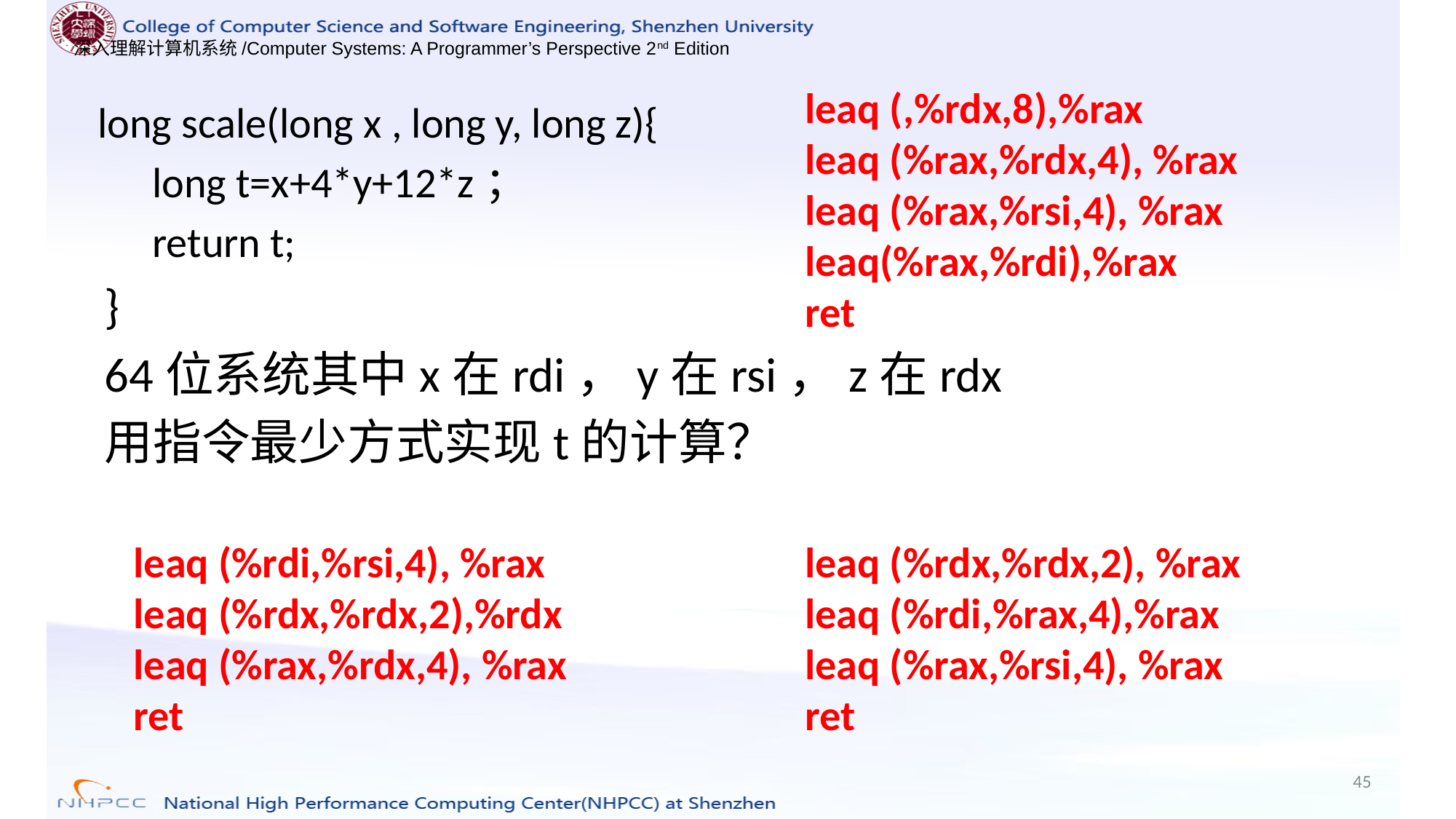

leaq (,%rdx,8),%rax
leaq (%rax,%rdx,4), %rax
leaq (%rax,%rsi,4), %rax
leaq(%rax,%rdi),%rax
ret
long scale(long x , long y, long z){
long t=x+4*y+12*z；
return t;
}
64位系统其中x在rdi，y在rsi，z在rdx
用指令最少方式实现t的计算？

leaq (%rdi,%rsi,4), %rax
leaq (%rdx,%rdx,2),%rdx
leaq (%rax,%rdx,4), %rax
ret
leaq (%rdx,%rdx,2), %rax
leaq (%rdi,%rax,4),%rax
leaq (%rax,%rsi,4), %rax
ret
45